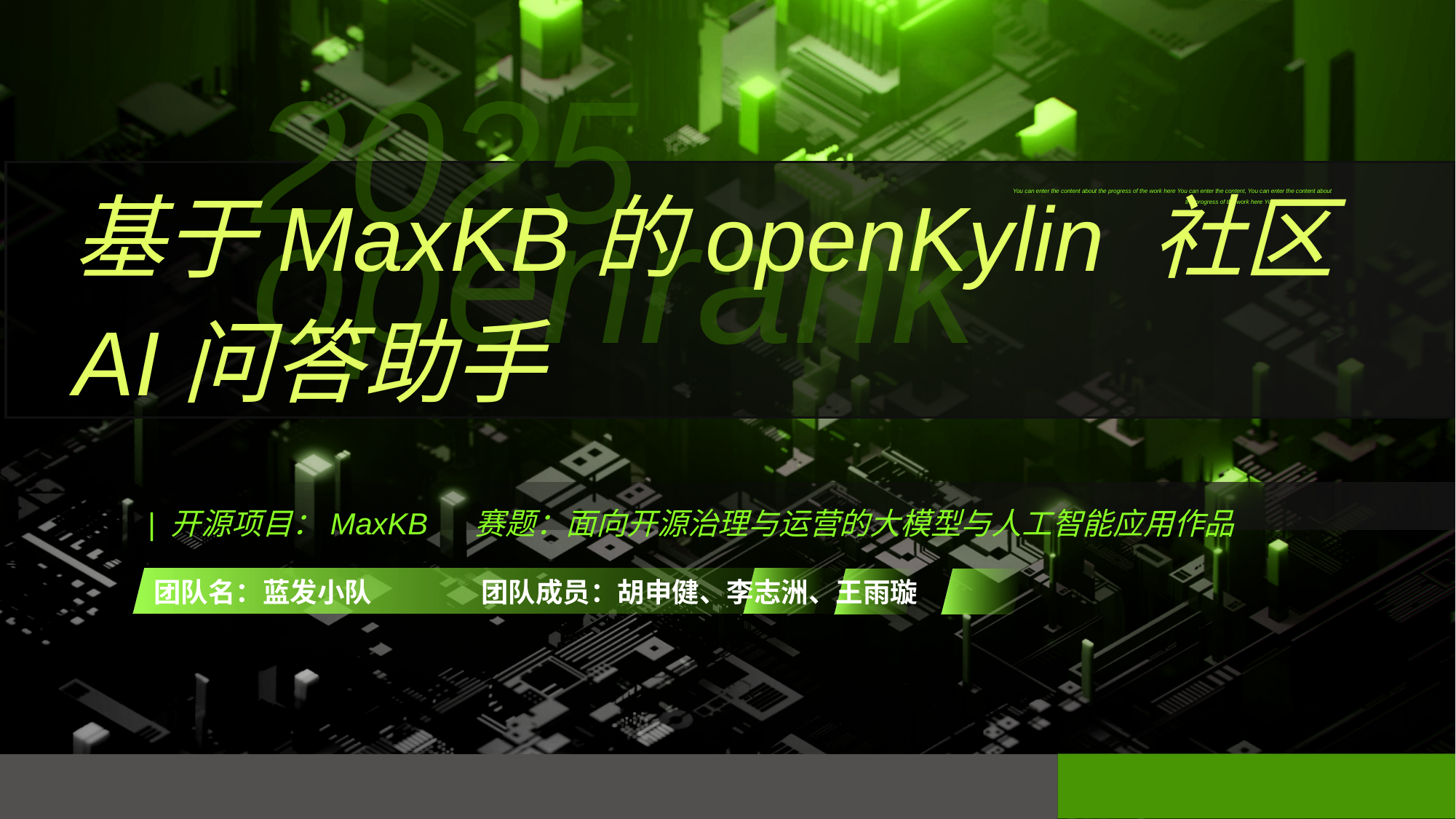

2025
openrank

基于MaxKB的openKylin 社区
AI问答助手
You can enter the content about the progress of the work here You can enter the content, You can enter the content about the progress of the work here You can enter the content

| 开源项目：MaxKB	赛题：面向开源治理与运营的大模型与人工智能应用作品

团队名：蓝发小队	团队成员：胡申健、李志洲、王雨璇
1